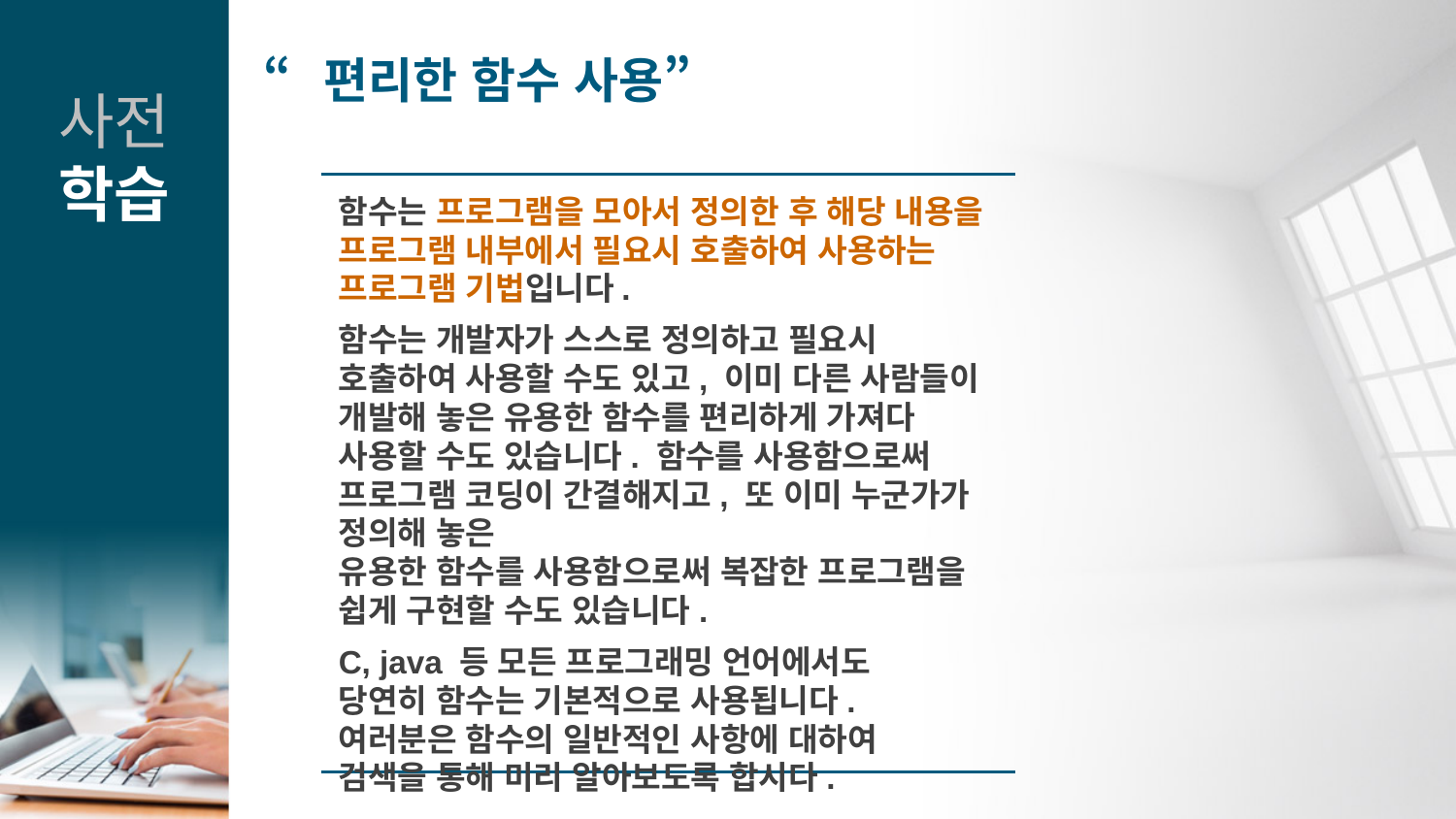

“편리한 함수 사용”
사전
학습
함수는 프로그램을 모아서 정의한 후 해당 내용을 프로그램 내부에서 필요시 호출하여 사용하는 프로그램 기법입니다.
함수는 개발자가 스스로 정의하고 필요시 호출하여 사용할 수도 있고, 이미 다른 사람들이 개발해 놓은 유용한 함수를 편리하게 가져다 사용할 수도 있습니다. 함수를 사용함으로써 프로그램 코딩이 간결해지고, 또 이미 누군가가 정의해 놓은
유용한 함수를 사용함으로써 복잡한 프로그램을 쉽게 구현할 수도 있습니다.
C, java 등 모든 프로그래밍 언어에서도
당연히 함수는 기본적으로 사용됩니다.
여러분은 함수의 일반적인 사항에 대하여
검색을 통해 미리 알아보도록 합시다.